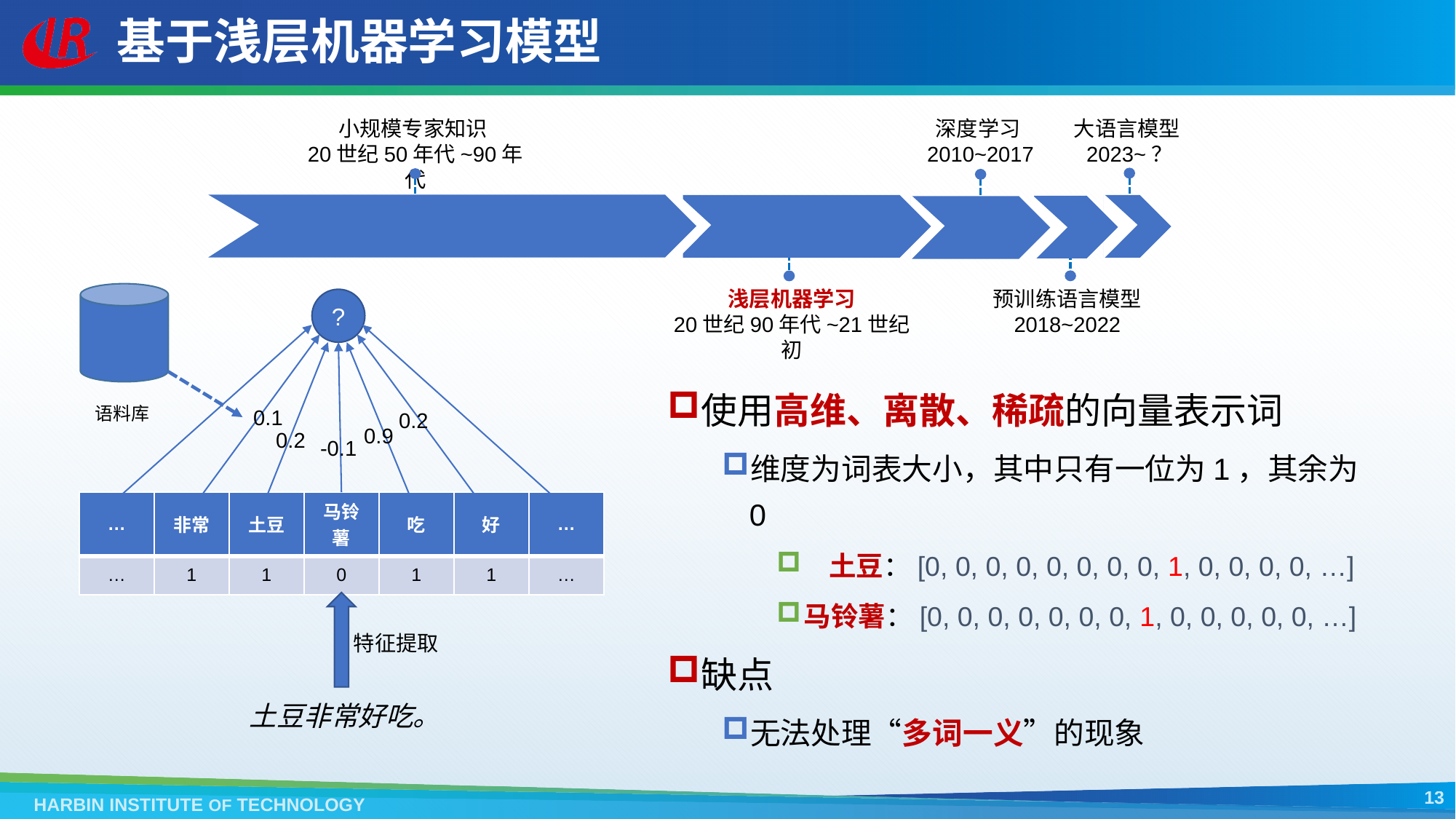

# 基于浅层机器学习模型
小规模专家知识
20世纪50年代~90年代
深度学习
2010~2017
大语言模型
2023~？

浅层机器学习
20世纪90年代~21世纪初
预训练语言模型
2018~2022

语料库
?
使用高维、离散、稀疏的向量表示词
维度为词表大小，其中只有一位为1，其余为0
   土豆：[0, 0, 0, 0, 0, 0, 0, 0, 1, 0, 0, 0, 0, …]
马铃薯：[0, 0, 0, 0, 0, 0, 0, 1, 0, 0, 0, 0, 0, …]
缺点
无法处理“多词一义”的现象
0.1
0.2
0.9
0.2
-0.1
| … | 非常 | 土豆 | 马铃薯 | 吃 | 好 | … |
| --- | --- | --- | --- | --- | --- | --- |
| … | 1 | 1 | 0 | 1 | 1 | … |

特征提取
土豆非常好吃。
13
HARBIN INSTITUTE OF TECHNOLOGY